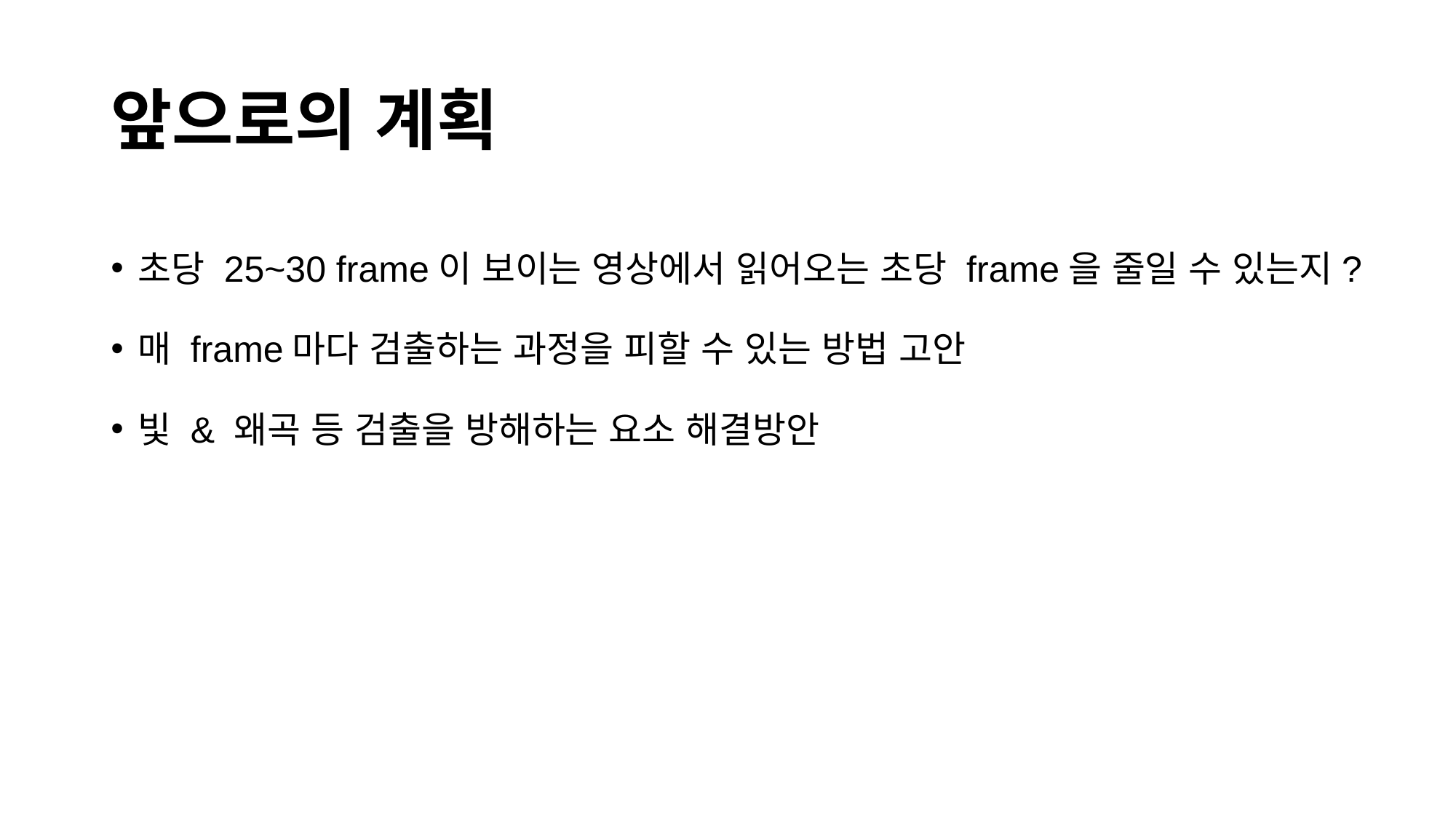

# 앞으로의 계획
초당 25~30 frame이 보이는 영상에서 읽어오는 초당 frame을 줄일 수 있는지?
매 frame마다 검출하는 과정을 피할 수 있는 방법 고안
빛 & 왜곡 등 검출을 방해하는 요소 해결방안